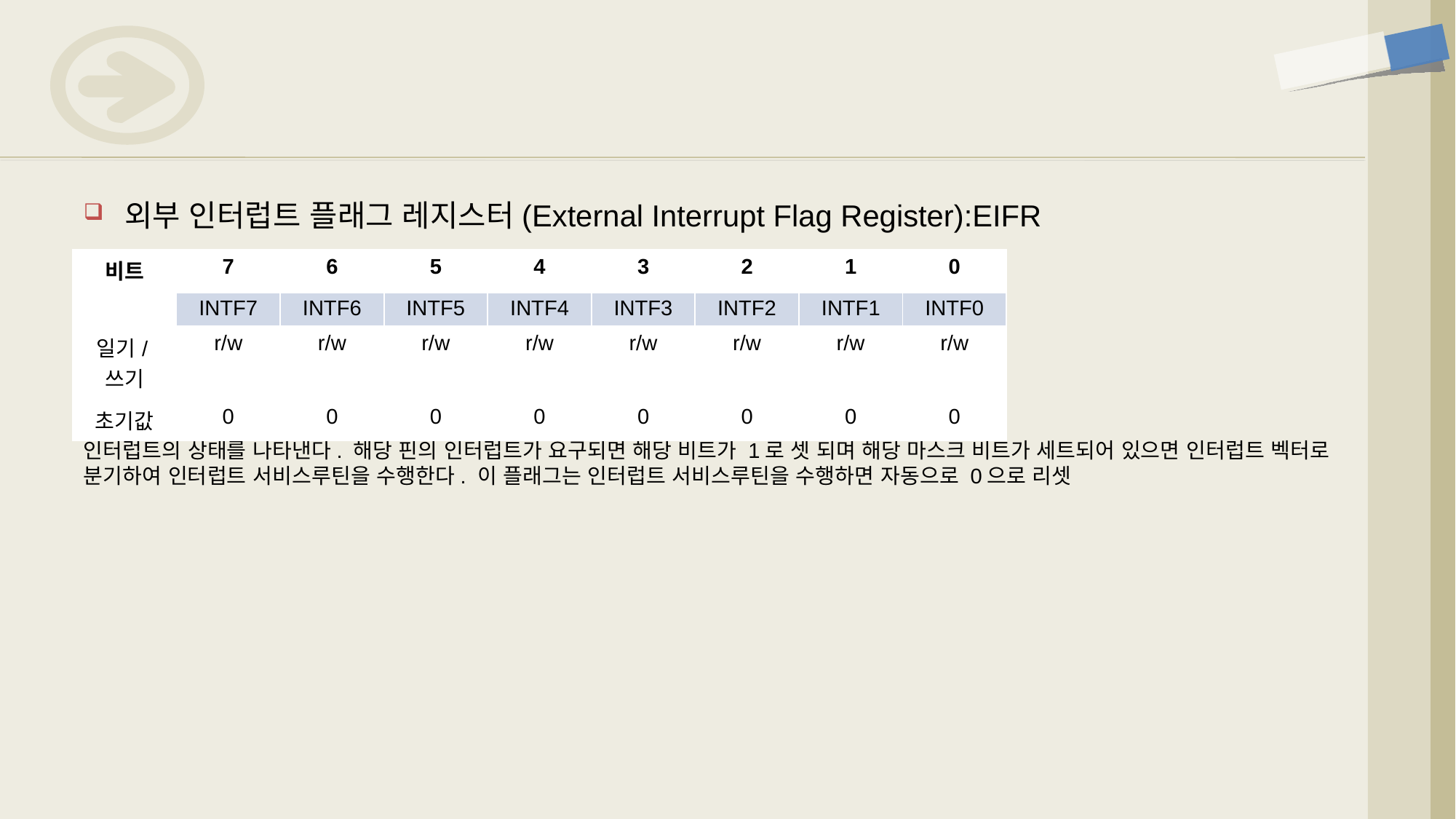

#
외부 인터럽트 플래그 레지스터(External Interrupt Flag Register):EIFR

인터럽트의 상태를 나타낸다. 해당 핀의 인터럽트가 요구되면 해당 비트가 1로 셋 되며 해당 마스크 비트가 세트되어 있으면 인터럽트 벡터로 분기하여 인터럽트 서비스루틴을 수행한다. 이 플래그는 인터럽트 서비스루틴을 수행하면 자동으로 0으로 리셋

| 비트 | 7 | 6 | 5 | 4 | 3 | 2 | 1 | 0 |
| --- | --- | --- | --- | --- | --- | --- | --- | --- |
|  | INTF7 | INTF6 | INTF5 | INTF4 | INTF3 | INTF2 | INTF1 | INTF0 |
| 일기/쓰기 | r/w | r/w | r/w | r/w | r/w | r/w | r/w | r/w |
| 초기값 | 0 | 0 | 0 | 0 | 0 | 0 | 0 | 0 |